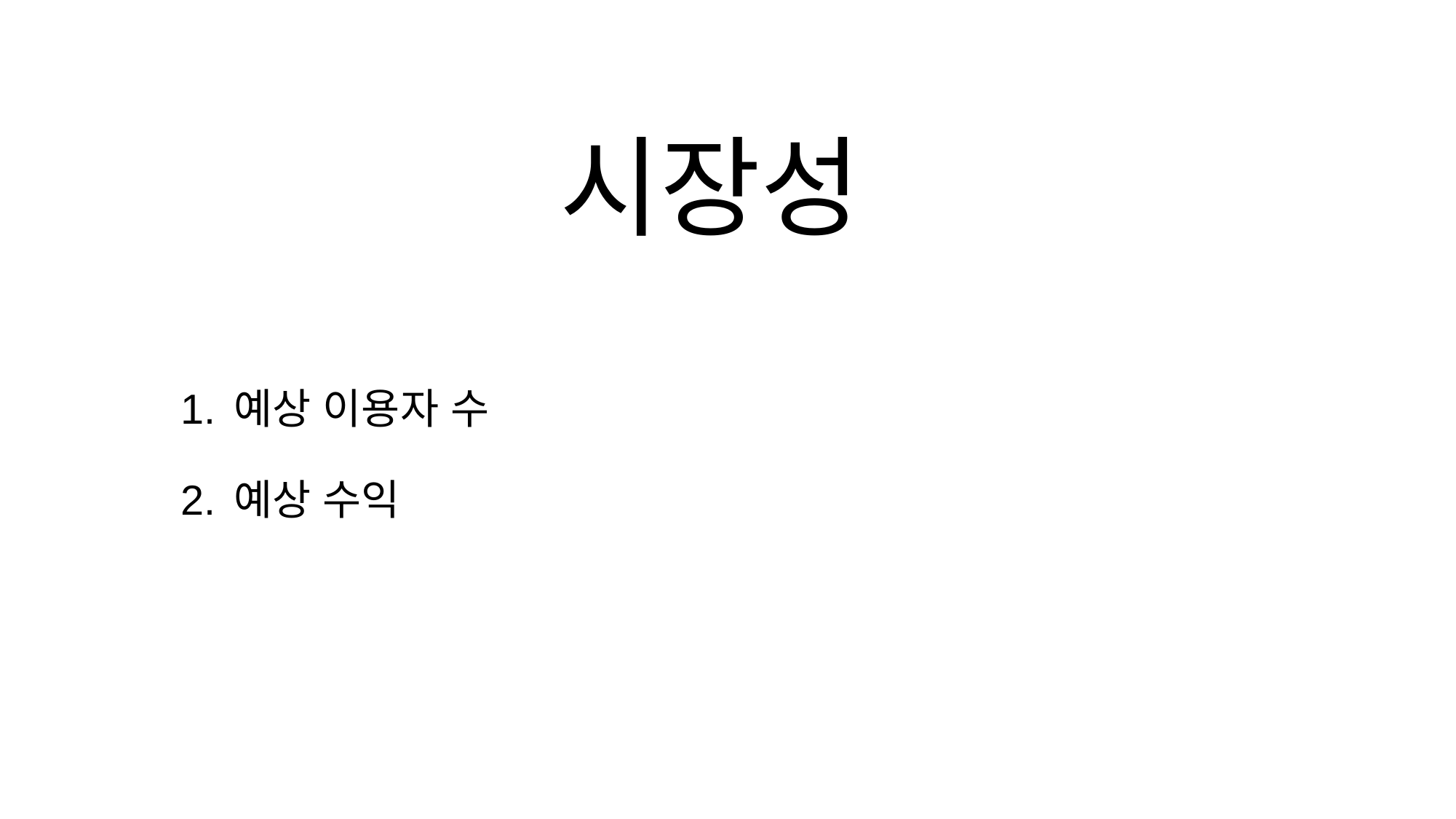

시장성
# 1. 예상 이용자 수 2. 예상 수익